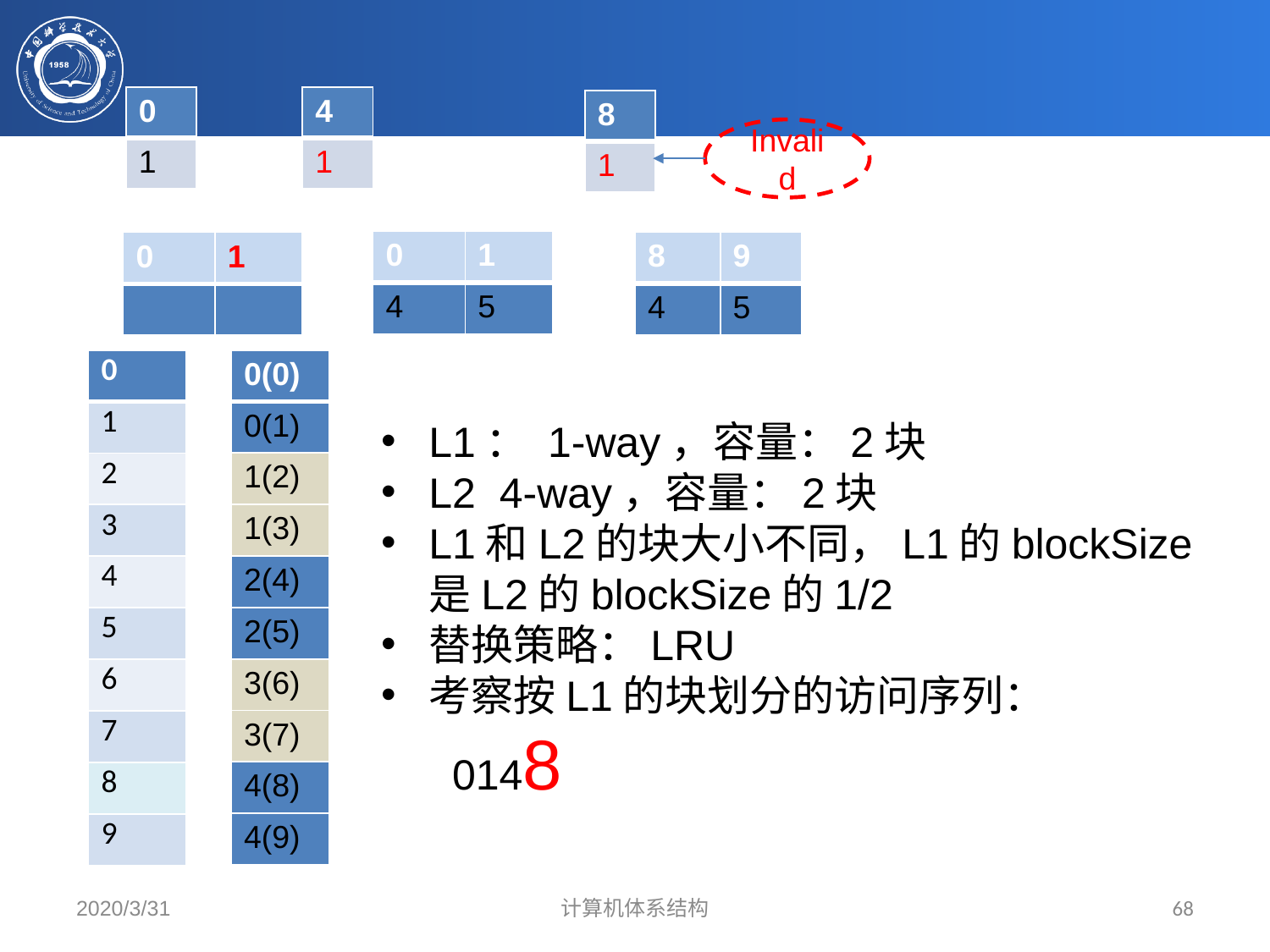

| 0 |
| --- |
| 1 |
| 4 |
| --- |
| 1 |
| 8 |
| --- |
| 1 |
Invalid
| 0 | 1 |
| --- | --- |
| 4 | 5 |
| 8 | 9 |
| --- | --- |
| 4 | 5 |
| 0 | 1 |
| --- | --- |
|  |  |
| 0 |
| --- |
| 1 |
| 2 |
| 3 |
| 4 |
| 5 |
| 6 |
| 7 |
| 8 |
| 9 |
| 0(0) |
| --- |
| 0(1) |
| 1(2) |
| 1(3) |
| 2(4) |
| 2(5) |
| 3(6) |
| 3(7) |
| 4(8) |
| 4(9) |
L1： 1-way，容量：2块
L2  4-way，容量：2块
L1和L2的块大小不同，L1的blockSize是L2的blockSize的1/2
替换策略：LRU
考察按L1的块划分的访问序列：
      0148

2020/3/31
计算机体系结构
68